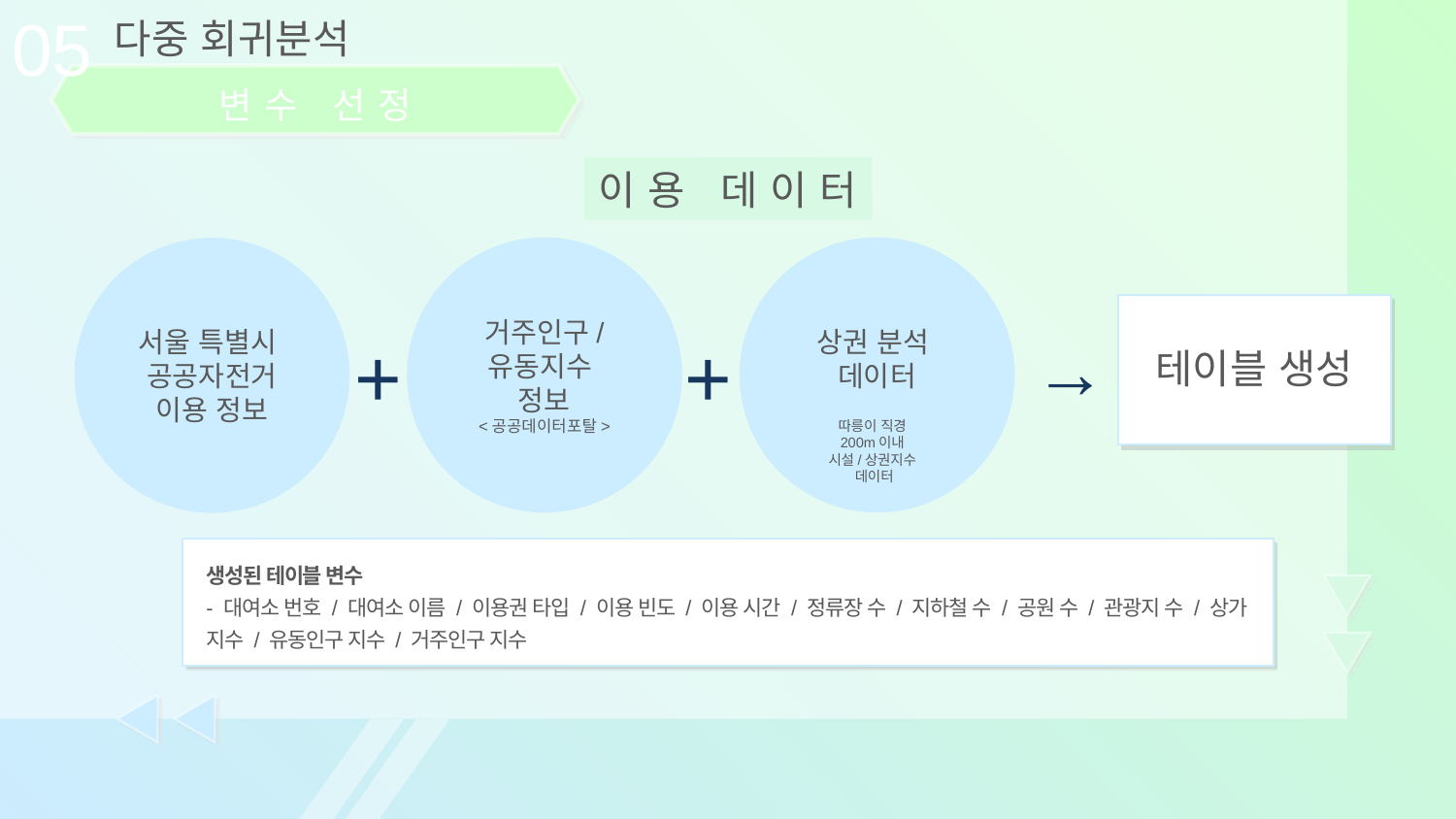

05
다중 회귀분석
변수 선정
이용 데이터
거주인구/
유동지수
정보
<공공데이터포탈>
상권 분석
데이터

서울 특별시
공공자전거 이용 정보

+
+
→
테이블 생성
따릉이 직경
200m이내
시설/상권지수
데이터

생성된 테이블 변수
- 대여소 번호 / 대여소 이름 / 이용권 타입 / 이용 빈도 / 이용 시간 / 정류장 수 / 지하철 수 / 공원 수 / 관광지 수 / 상가 지수 / 유동인구 지수 / 거주인구 지수